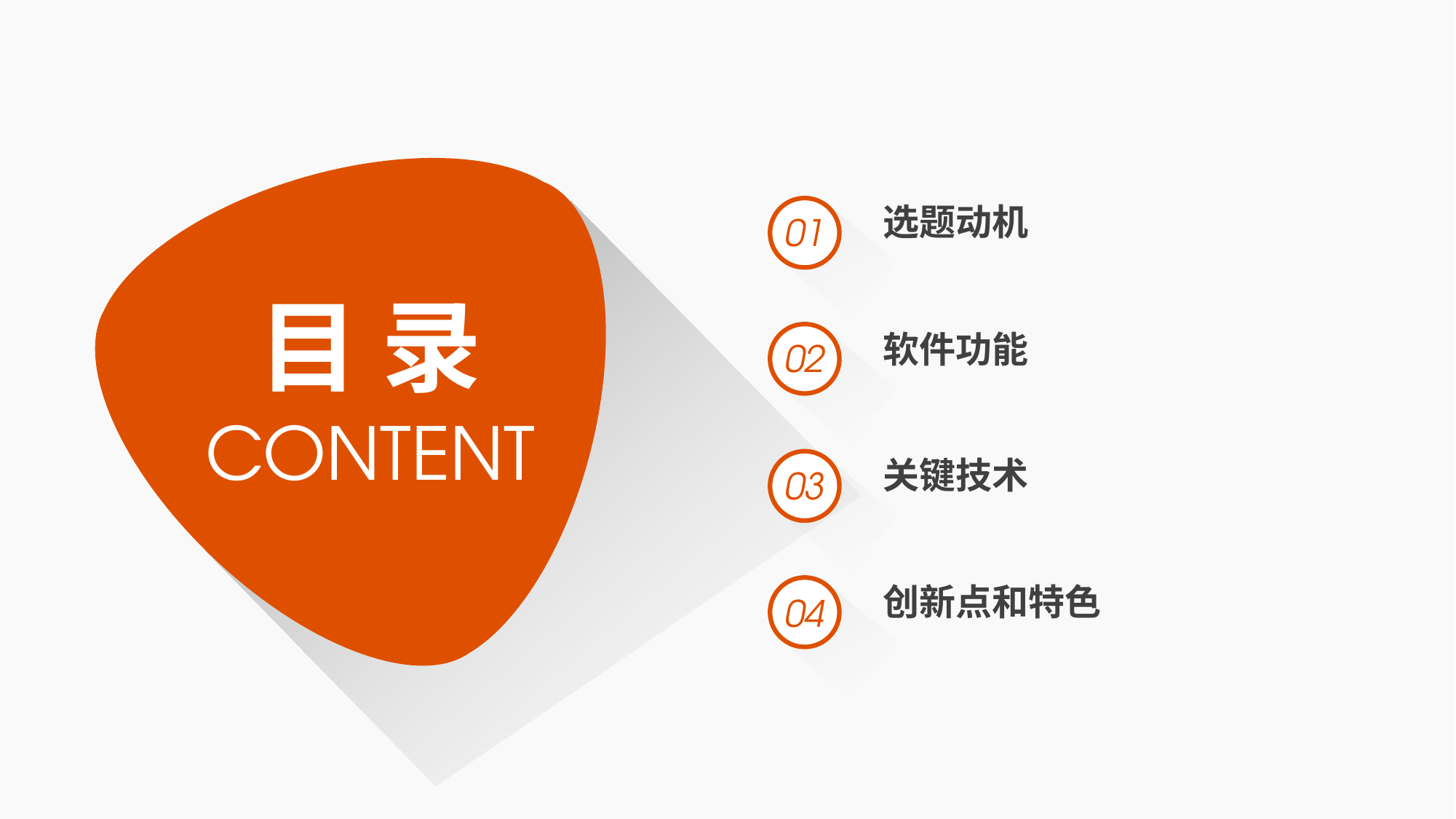

选题动机

01

目 录
软件功能

02

CONTENT
关键技术

03

创新点和特色

04